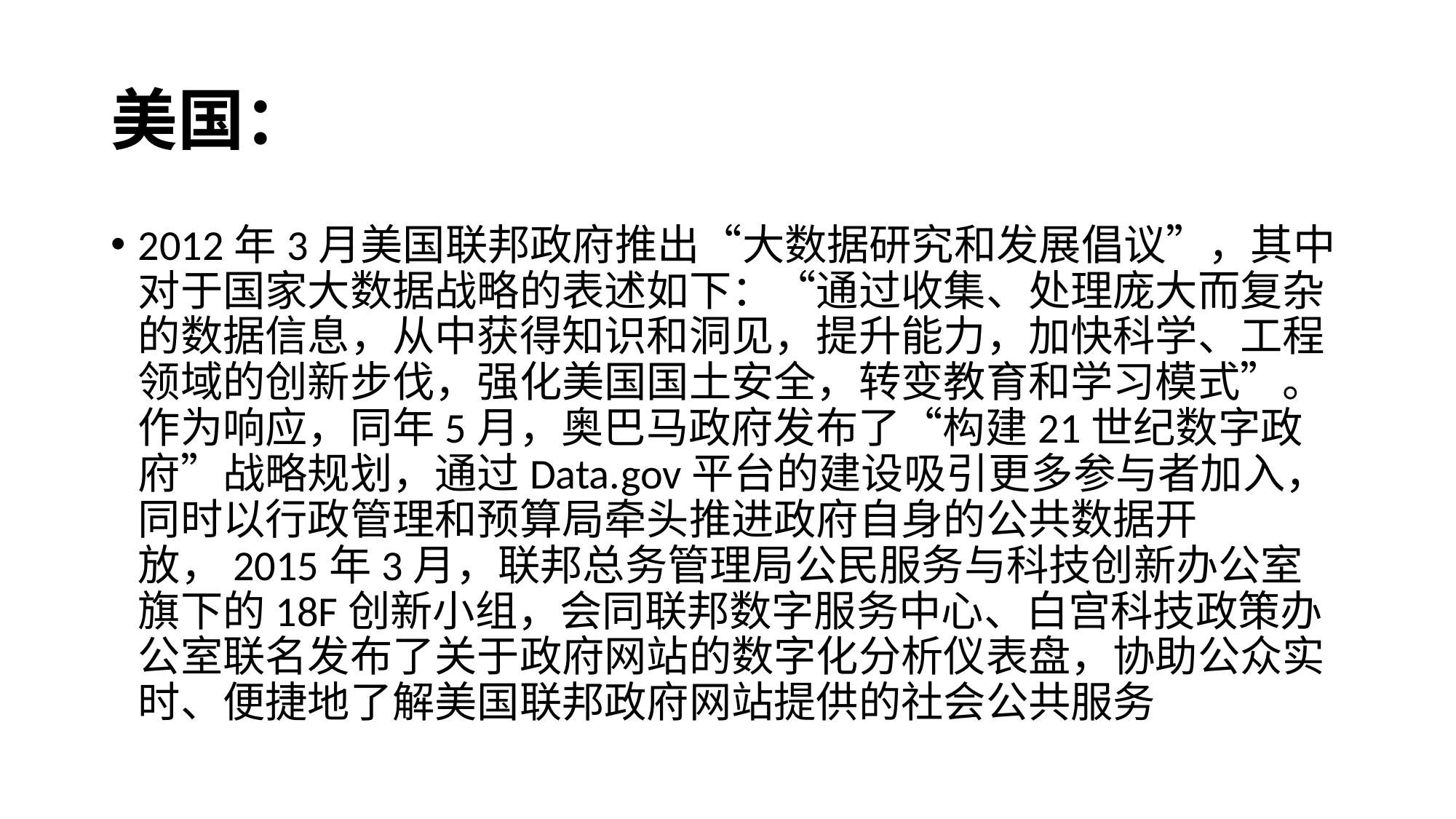

# 美国：
2012年3月美国联邦政府推出“大数据研究和发展倡议”，其中对于国家大数据战略的表述如下：“通过收集、处理庞大而复杂的数据信息，从中获得知识和洞见，提升能力，加快科学、工程领域的创新步伐，强化美国国土安全，转变教育和学习模式”。作为响应，同年5月，奥巴马政府发布了“构建21世纪数字政府”战略规划，通过Data.gov平台的建设吸引更多参与者加入，同时以行政管理和预算局牵头推进政府自身的公共数据开放，2015年3月，联邦总务管理局公民服务与科技创新办公室旗下的18F创新小组，会同联邦数字服务中心、白宫科技政策办公室联名发布了关于政府网站的数字化分析仪表盘，协助公众实时、便捷地了解美国联邦政府网站提供的社会公共服务